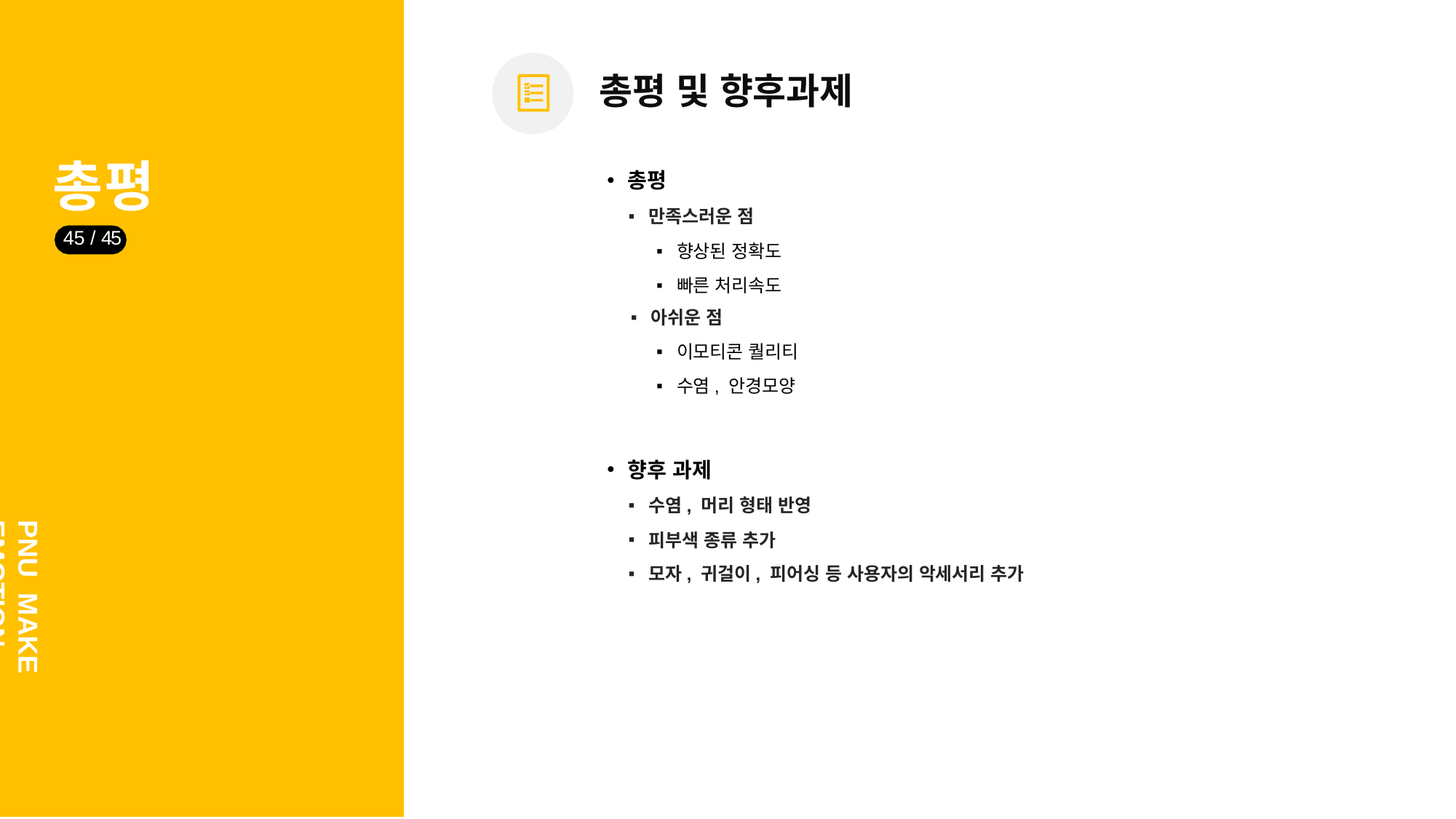

# 총평 및 향후과제

총평
총평
만족스러운 점
45 / 45

향상된 정확도
빠른 처리속도
아쉬운 점
이모티콘 퀄리티
수염, 안경모양
향후 과제
수염, 머리 형태 반영
피부색 종류 추가
모자, 귀걸이, 피어싱 등 사용자의 악세서리 추가
PNU  MAKE  EMOTION